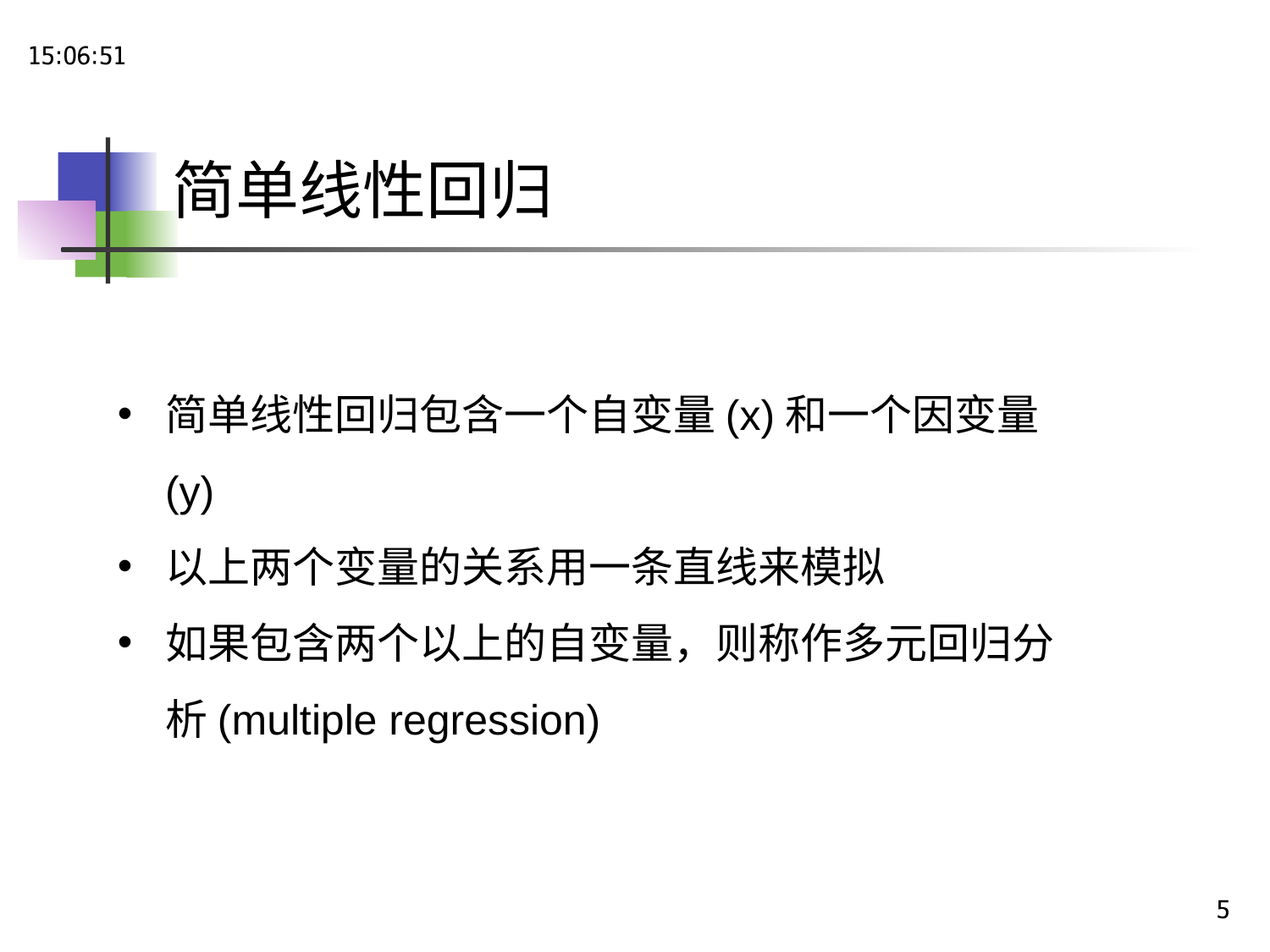

15:06:51
# 简单线性回归
简单线性回归包含一个自变量(x)和一个因变量(y)
以上两个变量的关系用一条直线来模拟
如果包含两个以上的自变量，则称作多元回归分析(multiple regression)
5